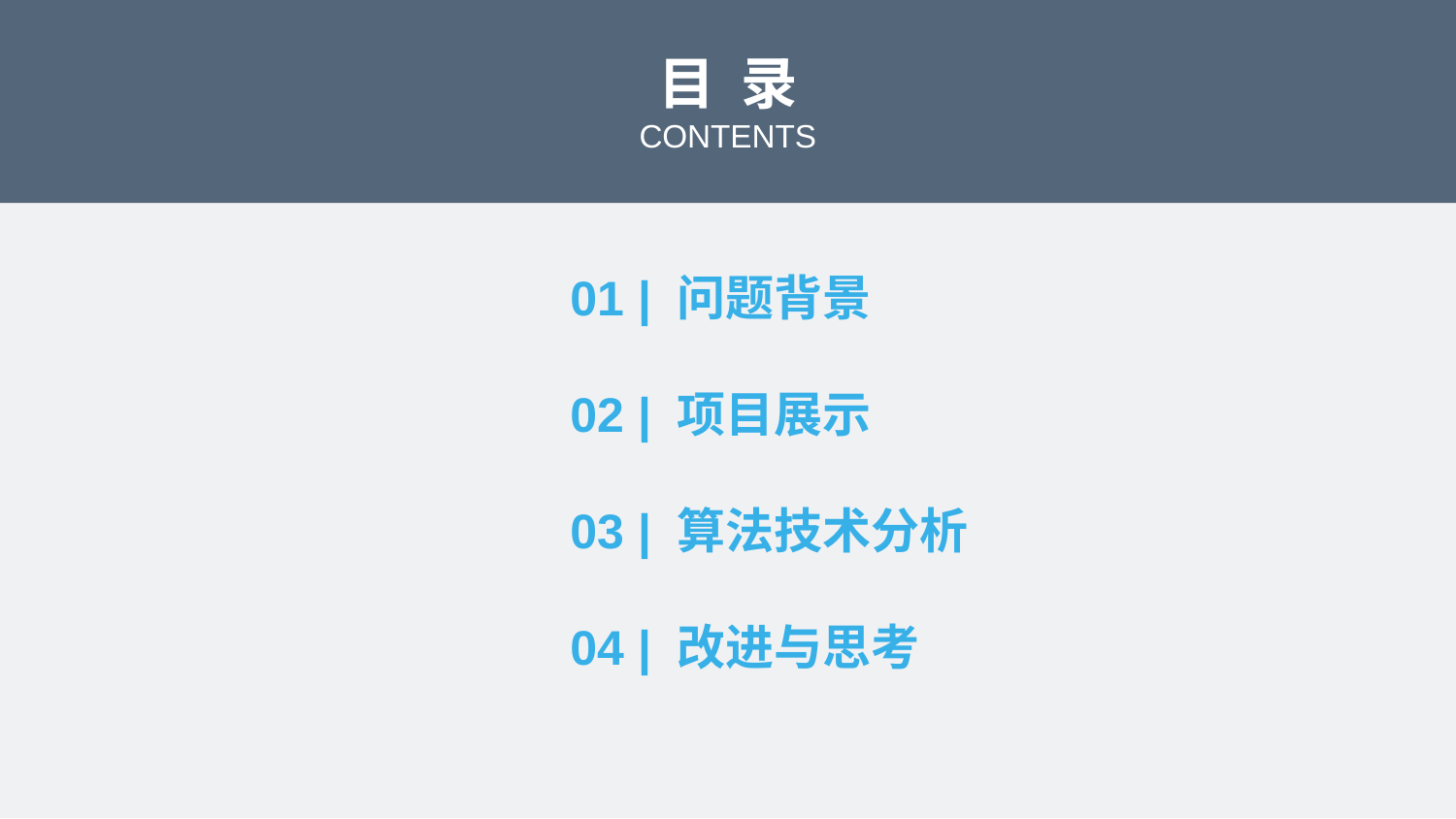

目  录
CONTENTS
01 | 问题背景

02 | 项目展示

03 | 算法技术分析

04 | 改进与思考